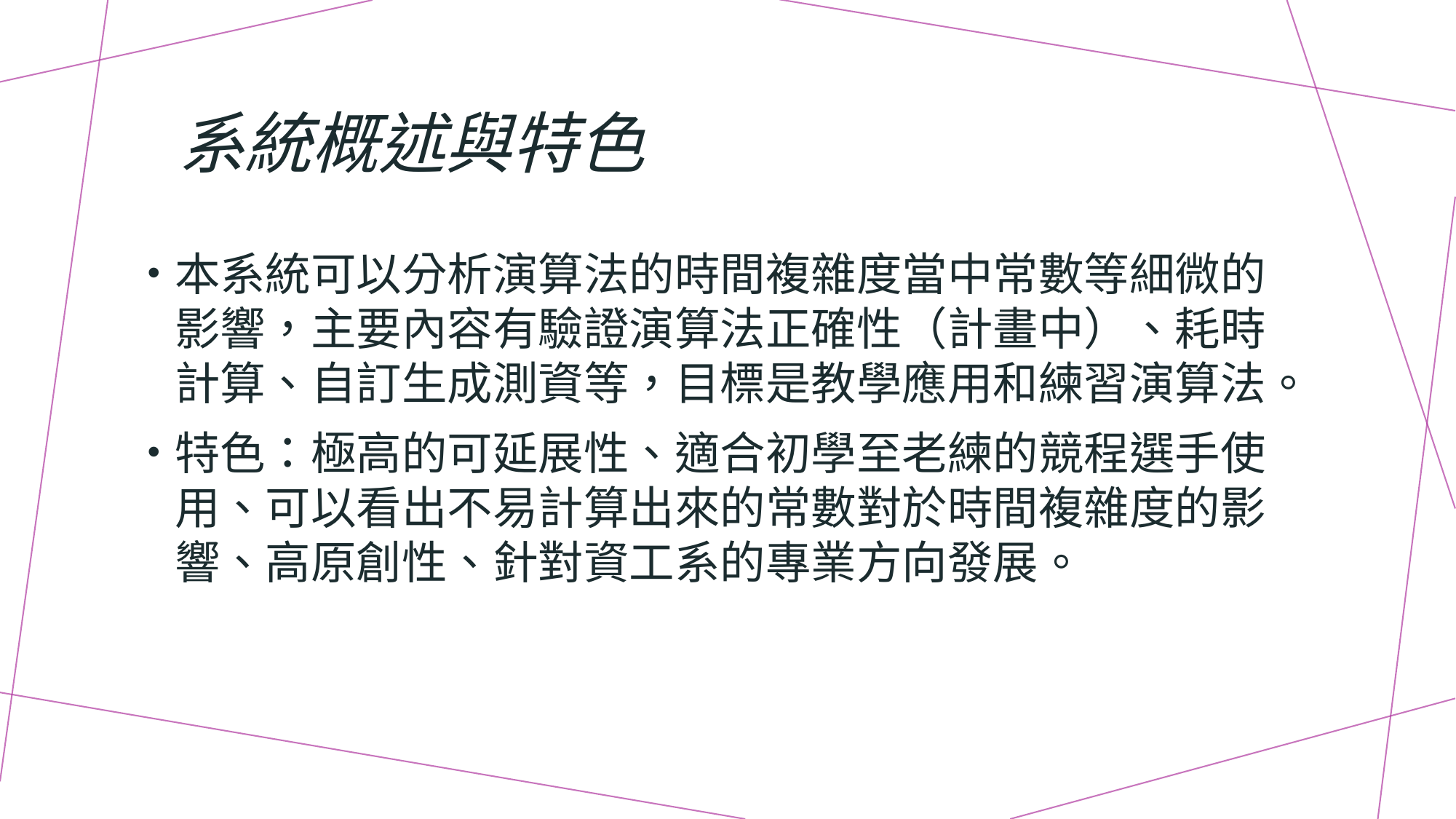

# 系統概述與特色
本系統可以分析演算法的時間複雜度當中常數等細微的影響，主要內容有驗證演算法正確性（計畫中）、耗時計算、自訂生成測資等，目標是教學應用和練習演算法。
特色：極高的可延展性、適合初學至老練的競程選手使用、可以看出不易計算出來的常數對於時間複雜度的影響、高原創性、針對資工系的專業方向發展。